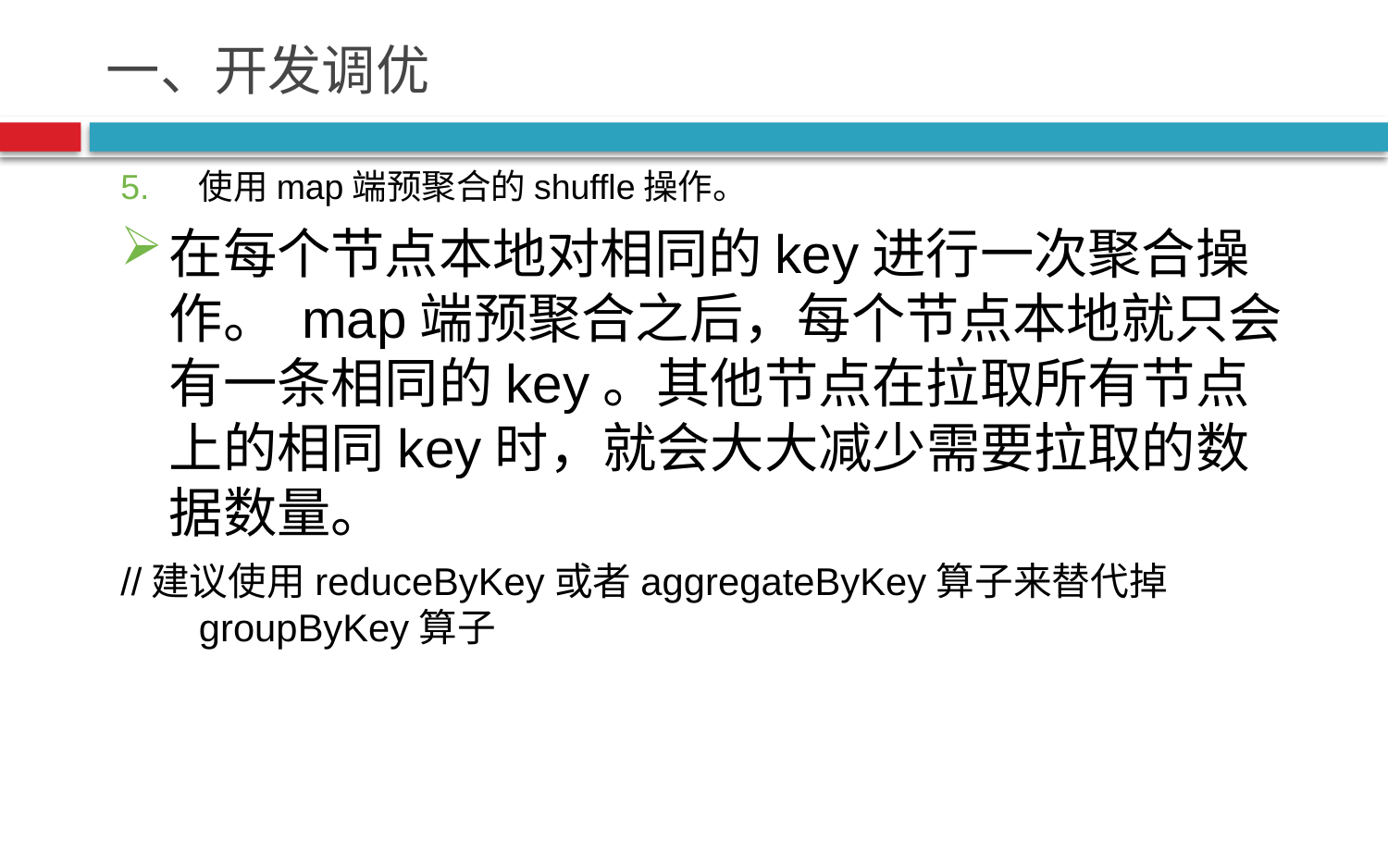

# 一、开发调优
使用map端预聚合的shuffle操作。
在每个节点本地对相同的key进行一次聚合操作。 map端预聚合之后，每个节点本地就只会有一条相同的key。其他节点在拉取所有节点上的相同key时，就会大大减少需要拉取的数据数量。
//建议使用reduceByKey或者aggregateByKey算子来替代掉groupByKey算子